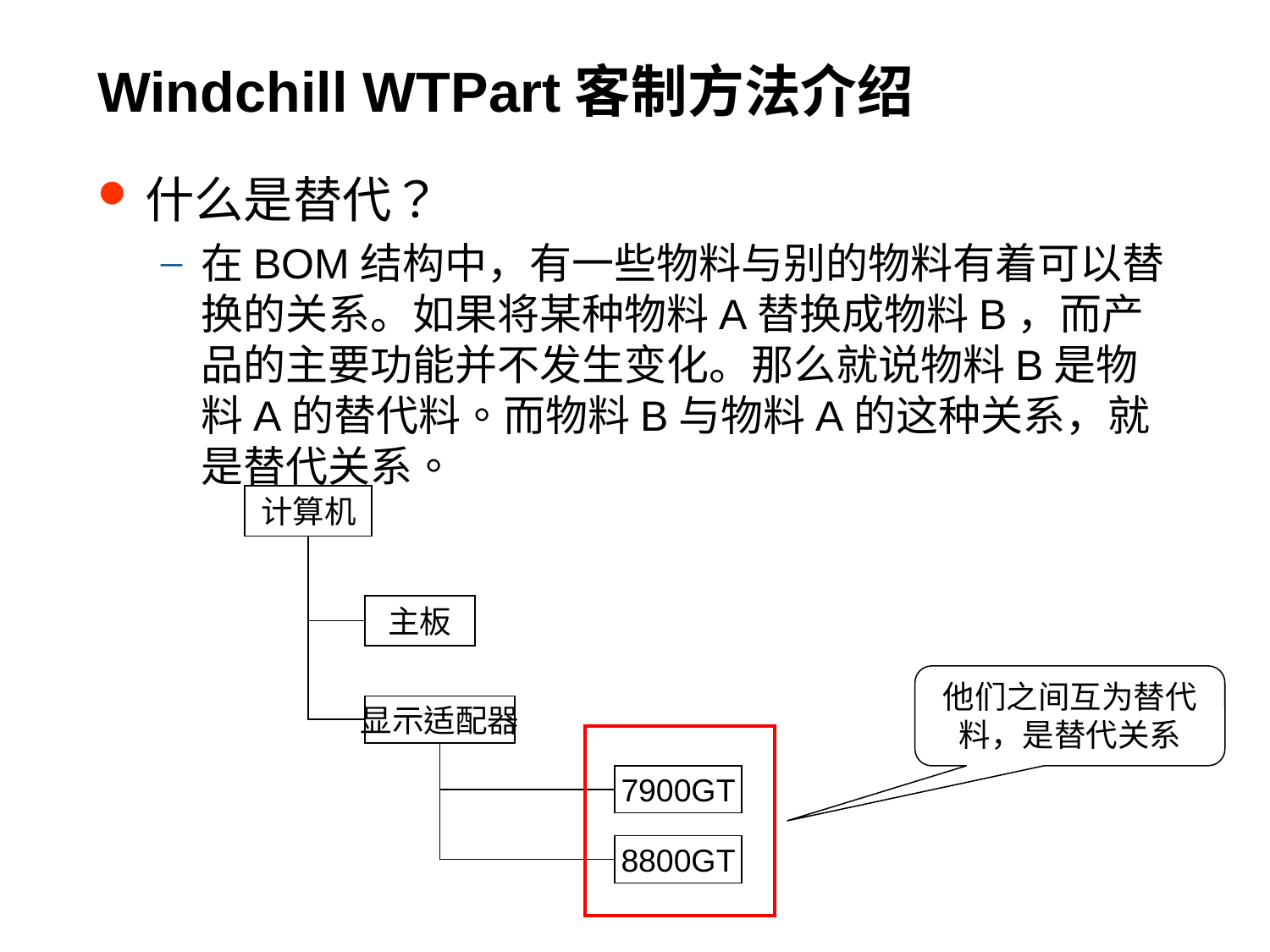

# Windchill WTPart客制方法介绍
什么是替代？
在BOM结构中，有一些物料与别的物料有着可以替换的关系。如果将某种物料A替换成物料B，而产品的主要功能并不发生变化。那么就说物料B是物料A的替代料。而物料B与物料A的这种关系，就是替代关系。

计算机
主板
他们之间互为替代料，是替代关系
显示适配器

7900GT
8800GT